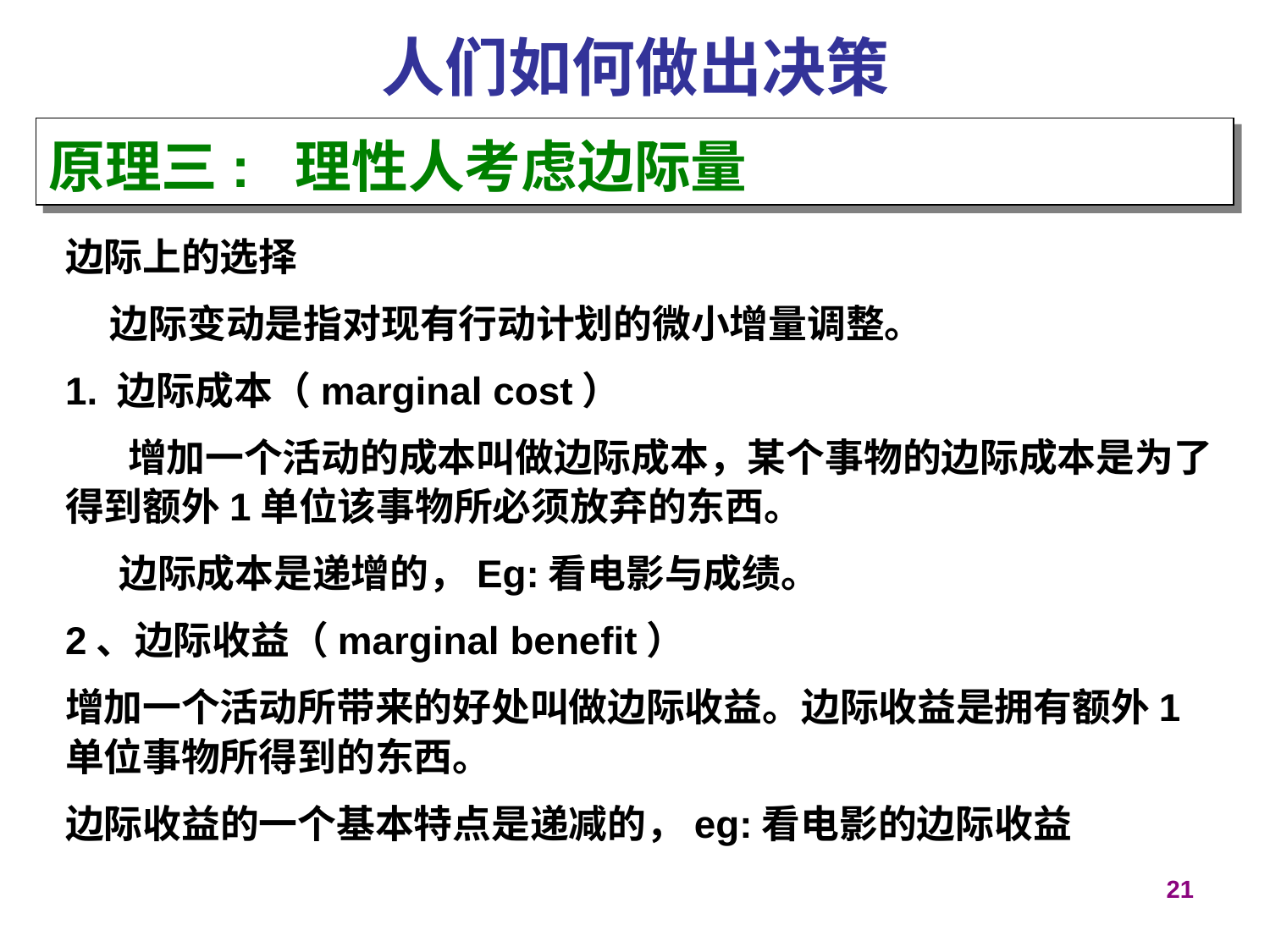

人们如何做出决策
原理三:  理性人考虑边际量
边际上的选择
    边际变动是指对现有行动计划的微小增量调整。
1. 边际成本（marginal cost）
      增加一个活动的成本叫做边际成本，某个事物的边际成本是为了得到额外1单位该事物所必须放弃的东西。
     边际成本是递增的，Eg:看电影与成绩。
2、边际收益（marginal benefit）
增加一个活动所带来的好处叫做边际收益。边际收益是拥有额外1单位事物所得到的东西。
边际收益的一个基本特点是递减的，eg:看电影的边际收益

21